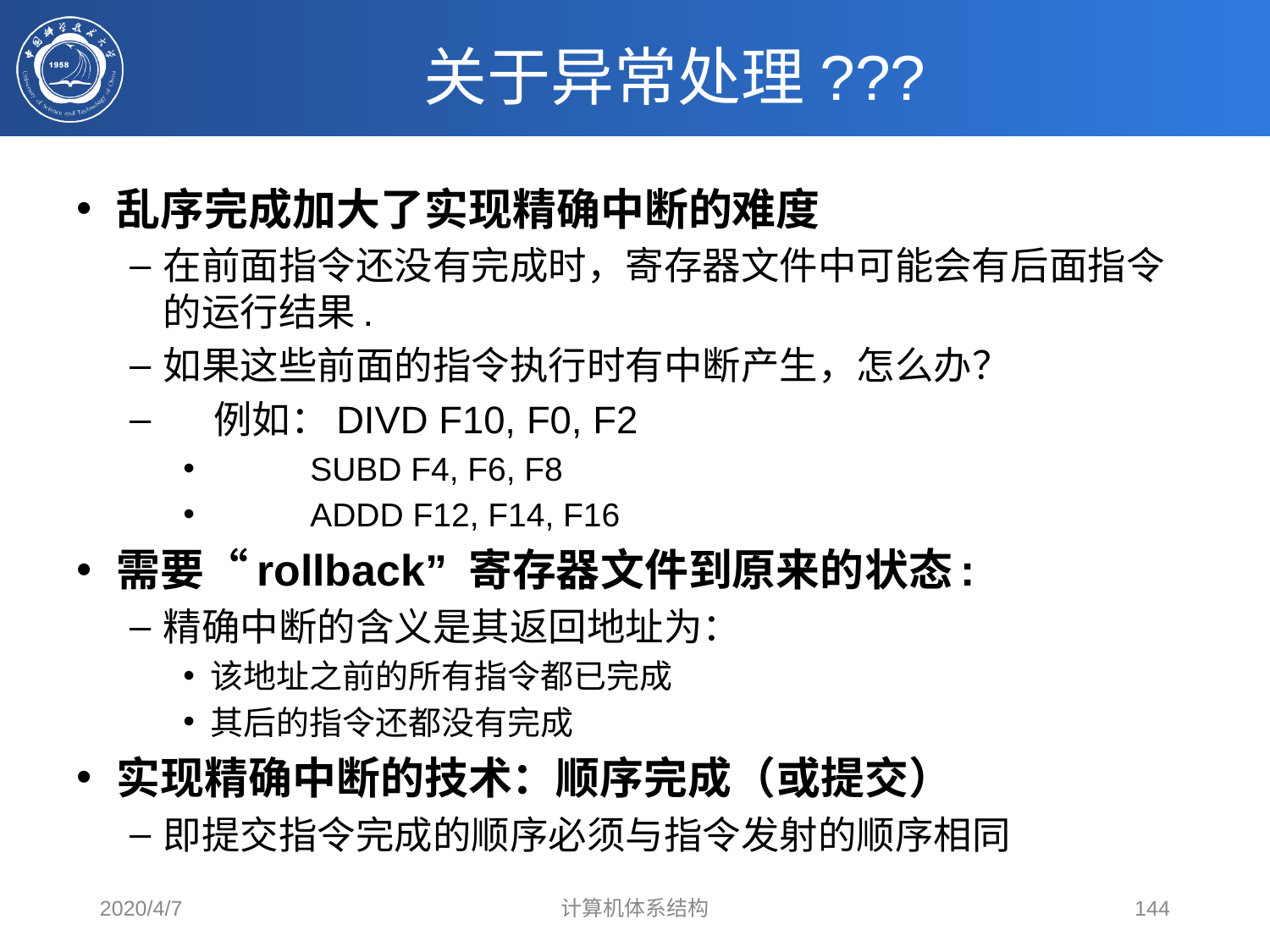

# 关于异常处理???

乱序完成加大了实现精确中断的难度
在前面指令还没有完成时，寄存器文件中可能会有后面指令的运行结果.
如果这些前面的指令执行时有中断产生，怎么办？
     例如：DIVD F10, F0, F2
           SUBD F4, F6, F8
           ADDD F12, F14, F16
需要“rollback” 寄存器文件到原来的状态:
精确中断的含义是其返回地址为：
该地址之前的所有指令都已完成
其后的指令还都没有完成
实现精确中断的技术：顺序完成（或提交）
即提交指令完成的顺序必须与指令发射的顺序相同

2020/4/7
计算机体系结构
144